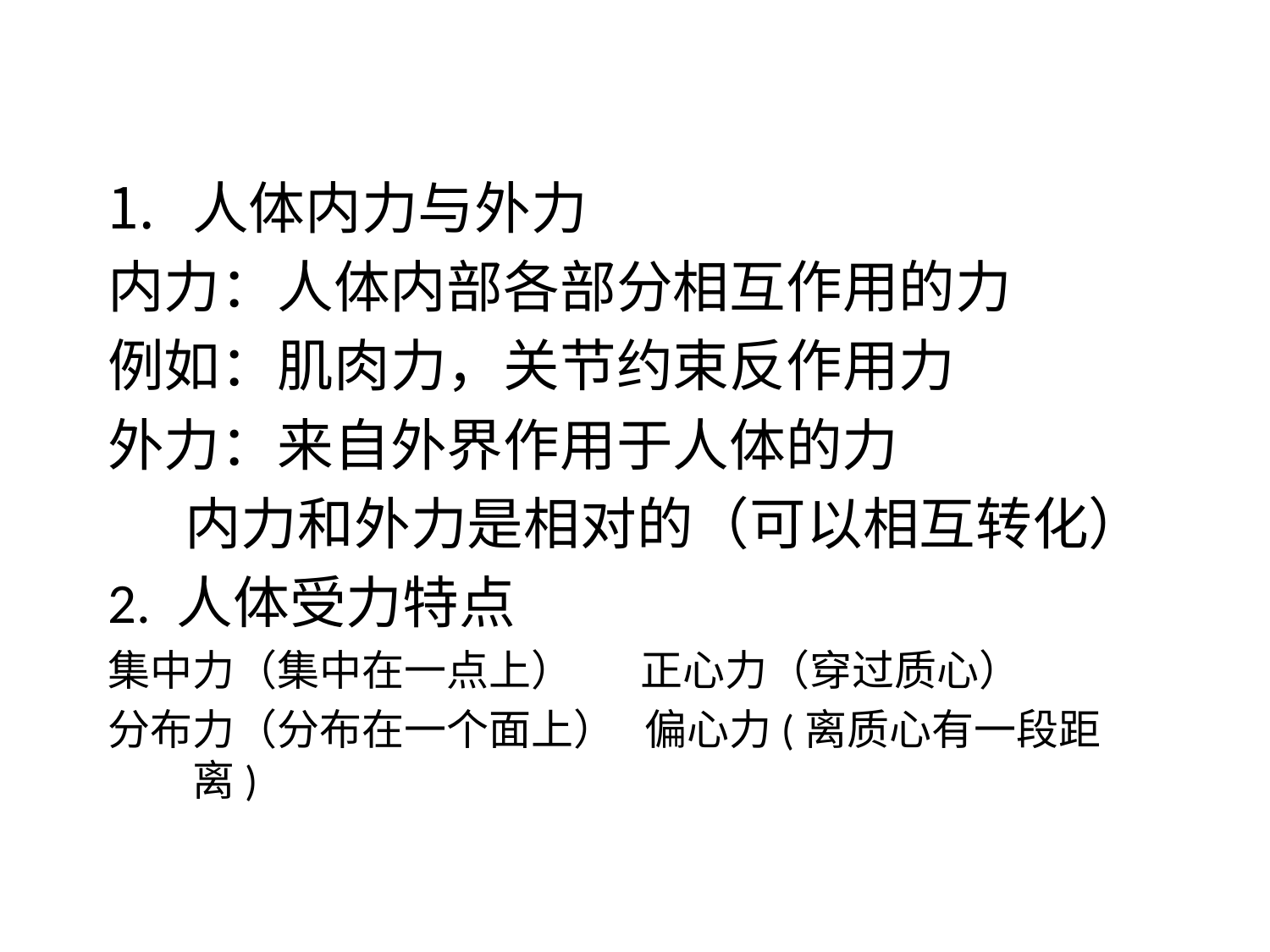

人体内力与外力
内力：人体内部各部分相互作用的力
例如：肌肉力，关节约束反作用力
外力：来自外界作用于人体的力
     内力和外力是相对的（可以相互转化）
2. 人体受力特点
集中力（集中在一点上）       正心力（穿过质心）
分布力（分布在一个面上）   偏心力(离质心有一段距离)